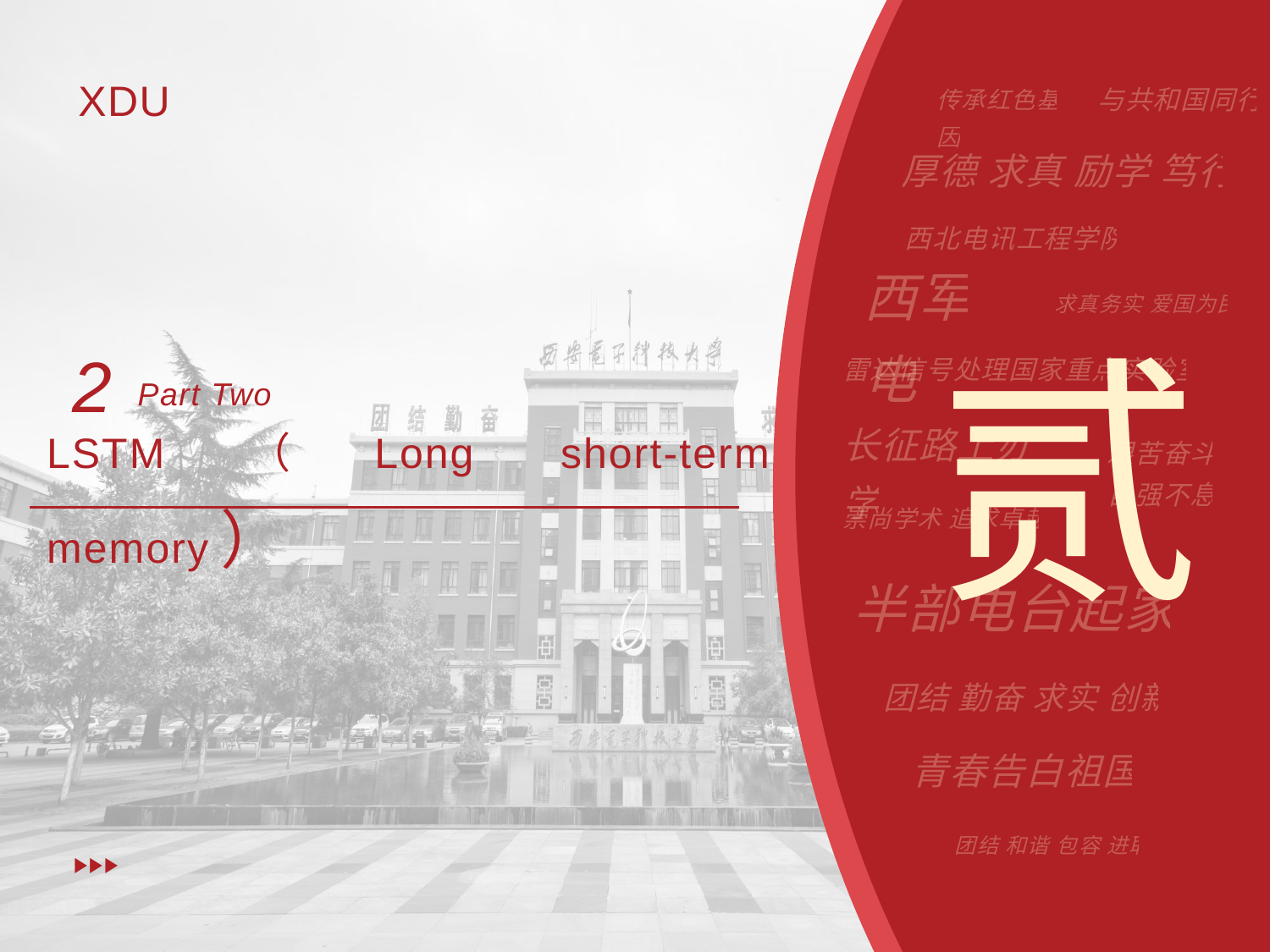

2
Part Two

贰
LSTM（Long short-term memory）